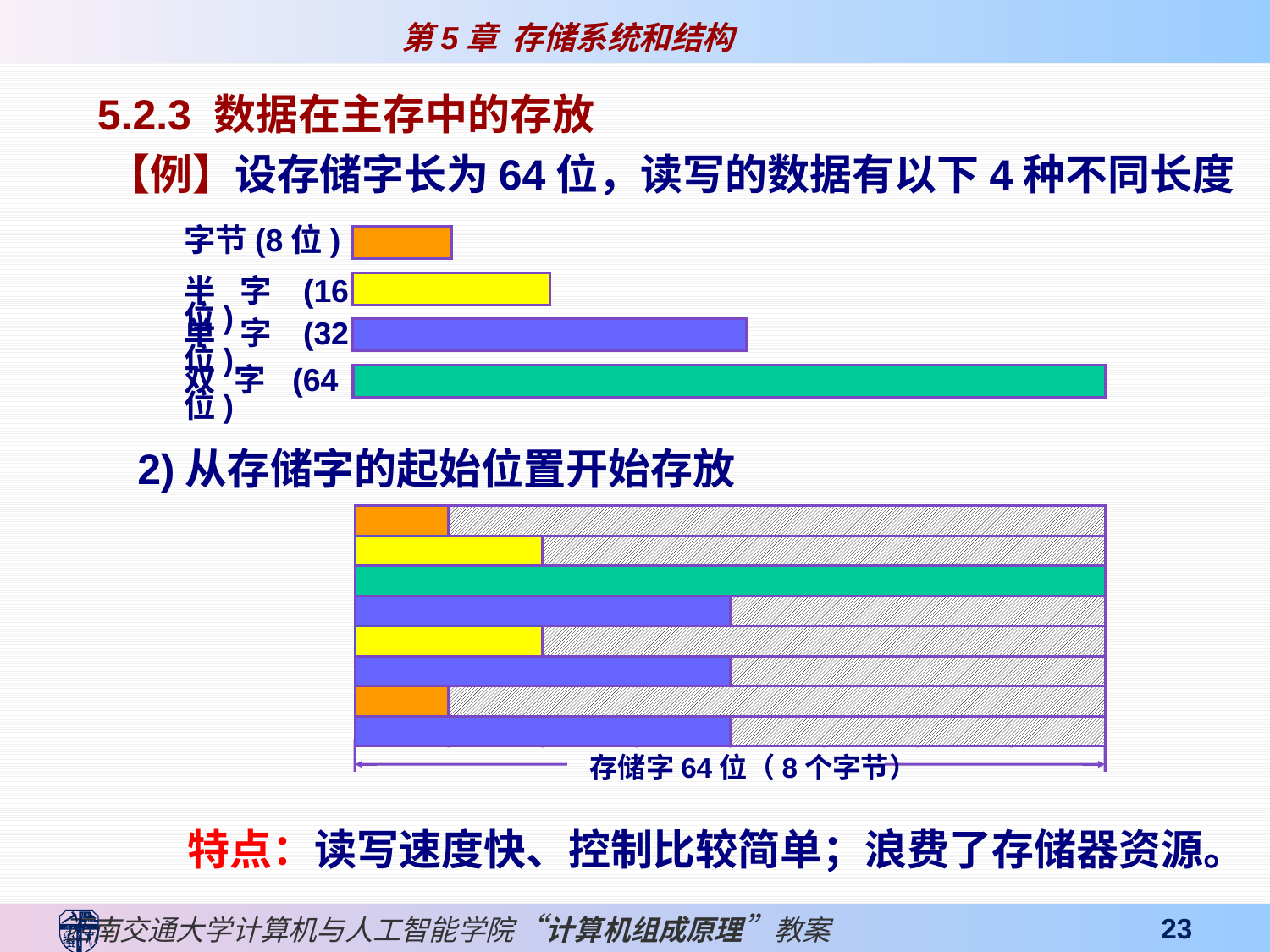

5.2.3 数据在主存中的存放
【例】设存储字长为64位，读写的数据有以下4种不同长度

字节(8位)

半字(16位)
单字(32位)

双字(64位)

2)从存储字的起始位置开始存放

存储字64位（8个字节）

特点：读写速度快、控制比较简单；浪费了存储器资源。